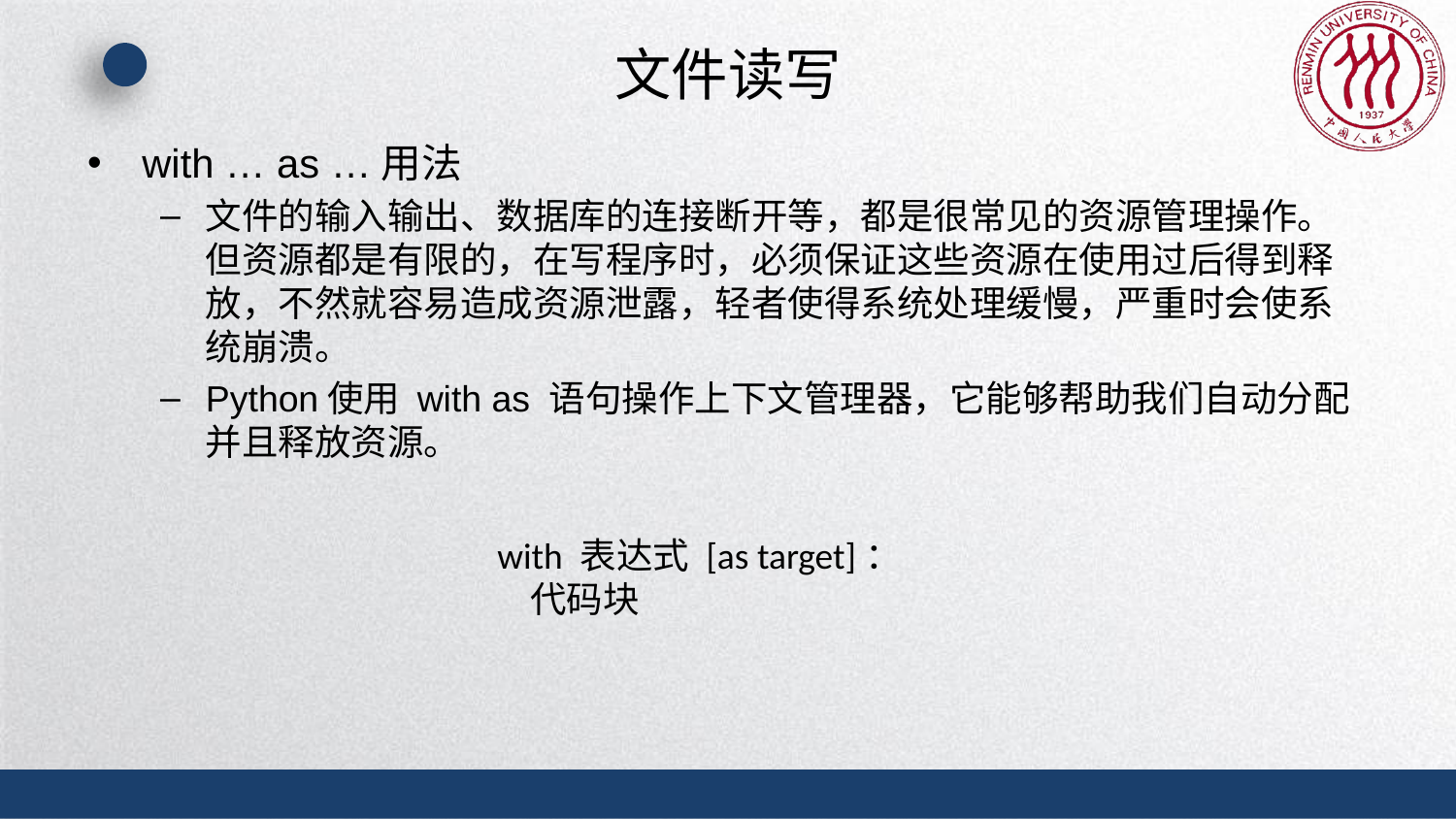

# 文件读写
with … as …用法
文件的输入输出、数据库的连接断开等，都是很常见的资源管理操作。但资源都是有限的，在写程序时，必须保证这些资源在使用过后得到释放，不然就容易造成资源泄露，轻者使得系统处理缓慢，严重时会使系统崩溃。
Python使用 with as 语句操作上下文管理器，它能够帮助我们自动分配并且释放资源。
with 表达式 [as target]：
    代码块